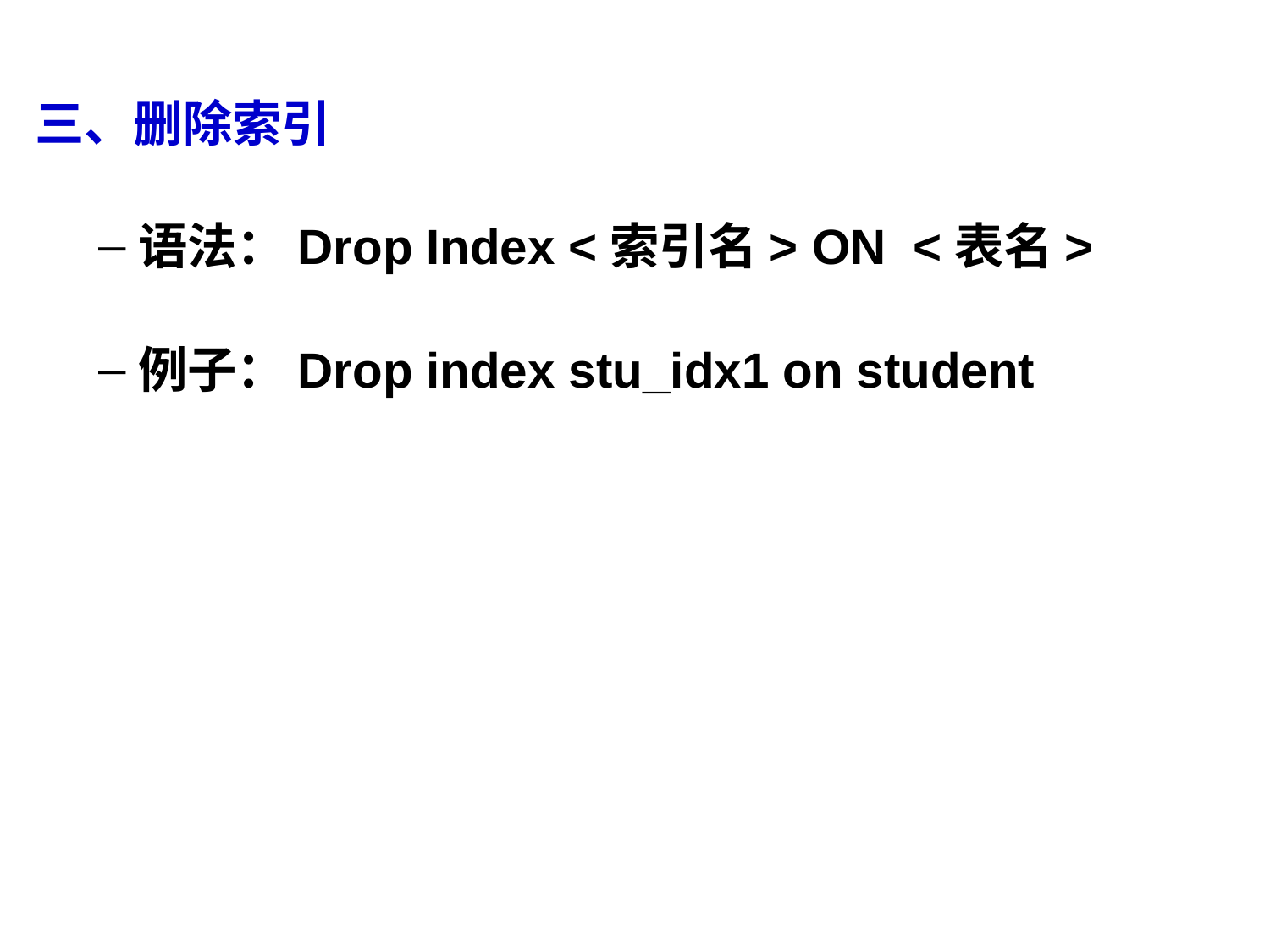

三、删除索引
语法：Drop Index <索引名> ON  <表名>
例子：Drop index stu_idx1 on student